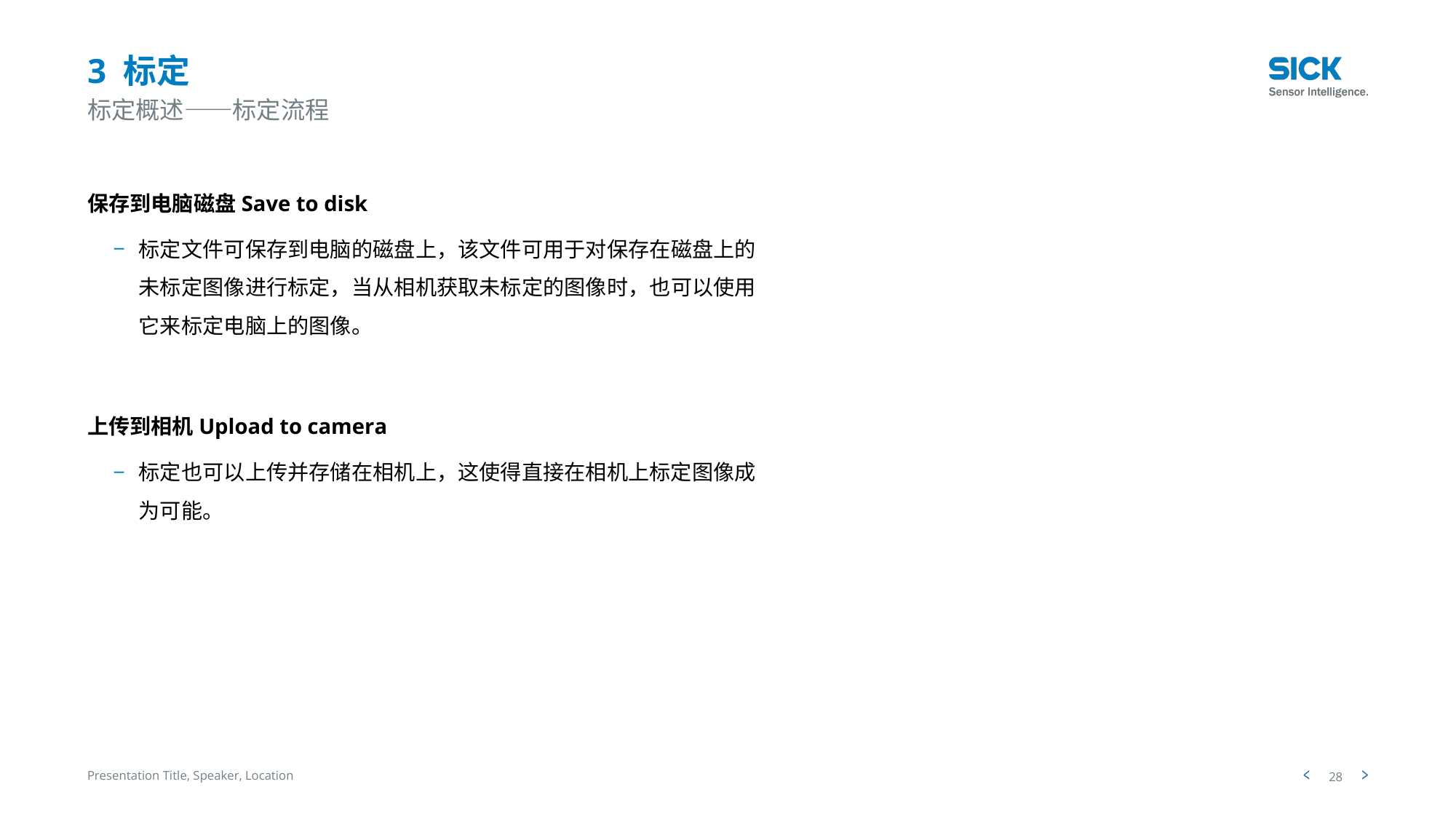

# 3 标定
标定概述——标定流程
保存到电脑磁盘Save to disk
标定文件可保存到电脑的磁盘上，该文件可用于对保存在磁盘上的未标定图像进行标定，当从相机获取未标定的图像时，也可以使用它来标定电脑上的图像。

上传到相机Upload to camera
标定也可以上传并存储在相机上，这使得直接在相机上标定图像成为可能。

Presentation Title, Speaker, Location
28